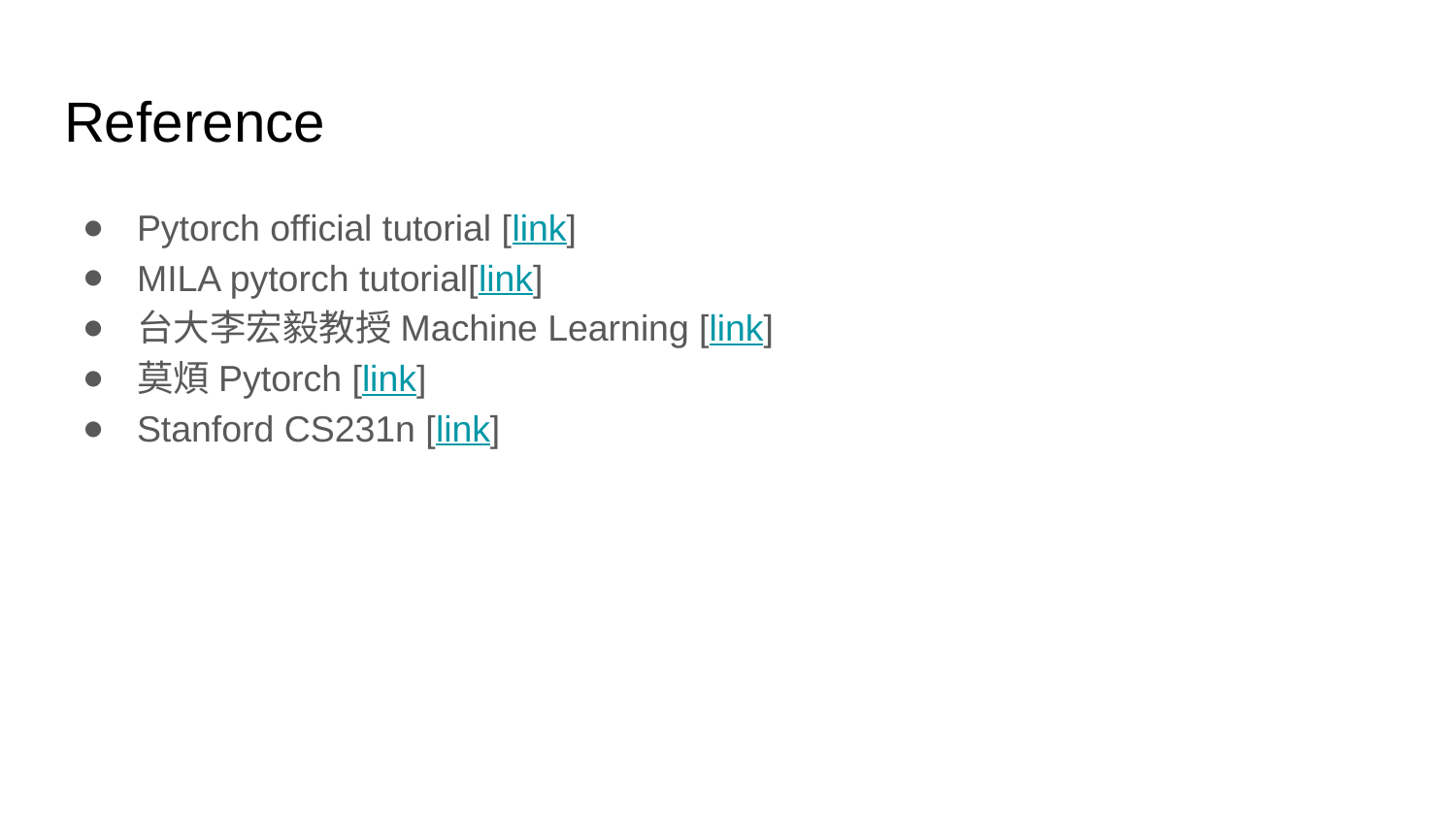

# Reference
Pytorch official tutorial [link]
MILA pytorch tutorial[link]
台大李宏毅教授Machine Learning [link]
莫煩Pytorch [link]
Stanford CS231n [link]